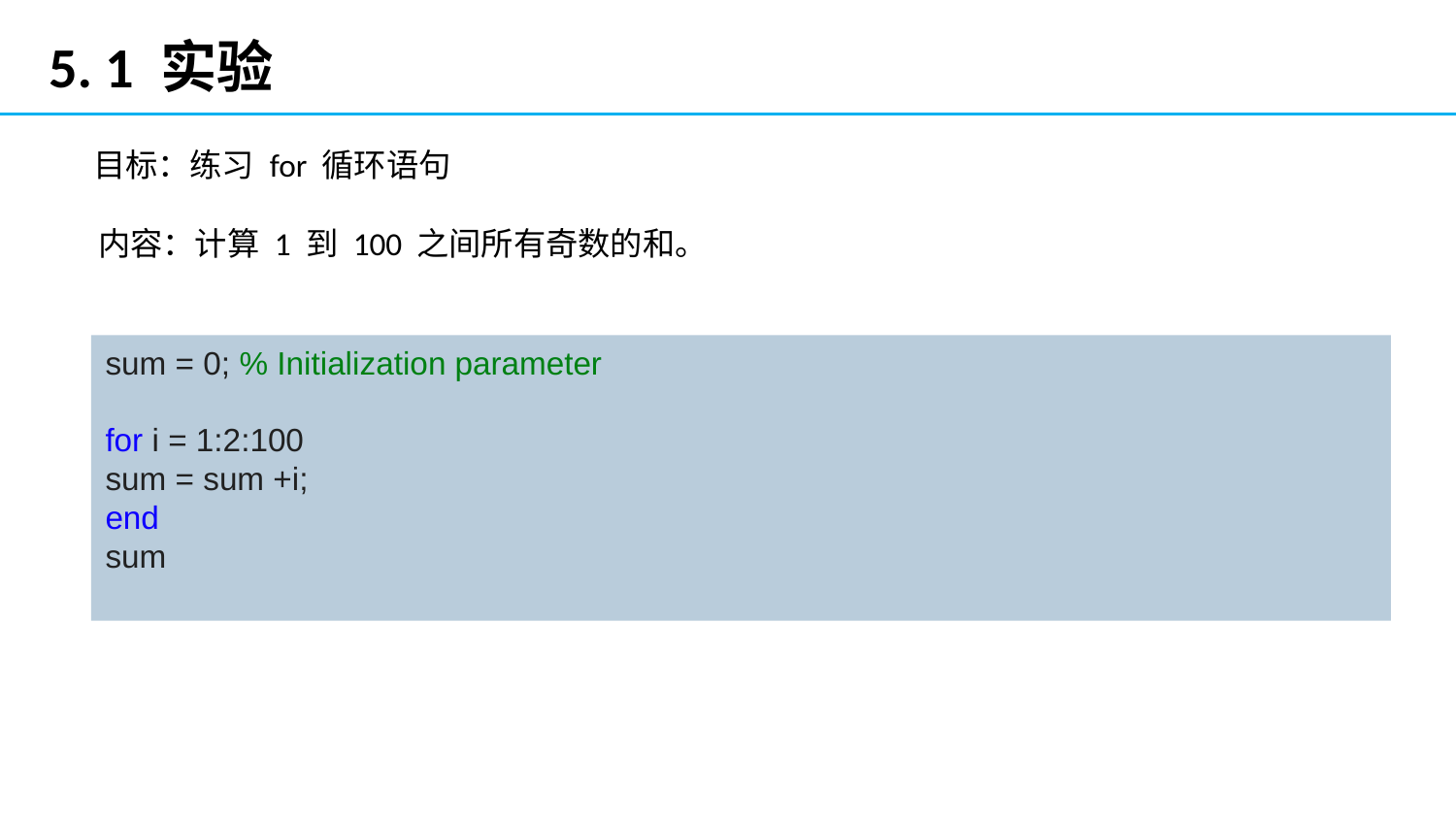

# 5. 1 实验
目标：练习 for 循环语句
内容：计算 1 到 100 之间所有奇数的和。
sum = 0; % Initialization parameter

for i = 1:2:100
sum = sum +i;
end
sum